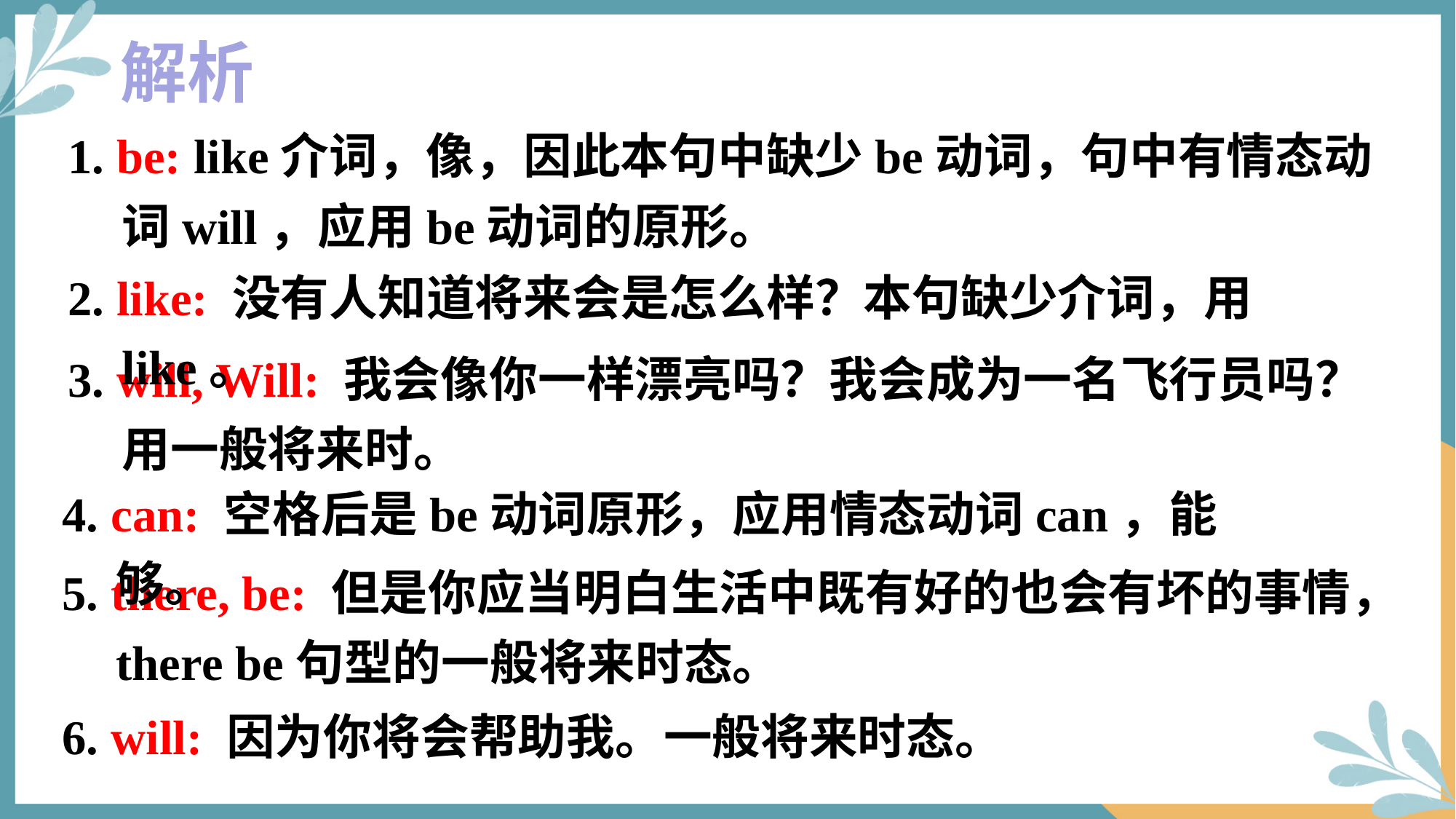

解析
1. be: like介词，像，因此本句中缺少be动词，句中有情态动词will，应用be动词的原形。
2. like: 没有人知道将来会是怎么样？本句缺少介词，用like。
3. will, Will: 我会像你一样漂亮吗？我会成为一名飞行员吗？用一般将来时。
4. can: 空格后是be动词原形，应用情态动词can，能够。
5. there, be: 但是你应当明白生活中既有好的也会有坏的事情，there be句型的一般将来时态。
6. will: 因为你将会帮助我。一般将来时态。